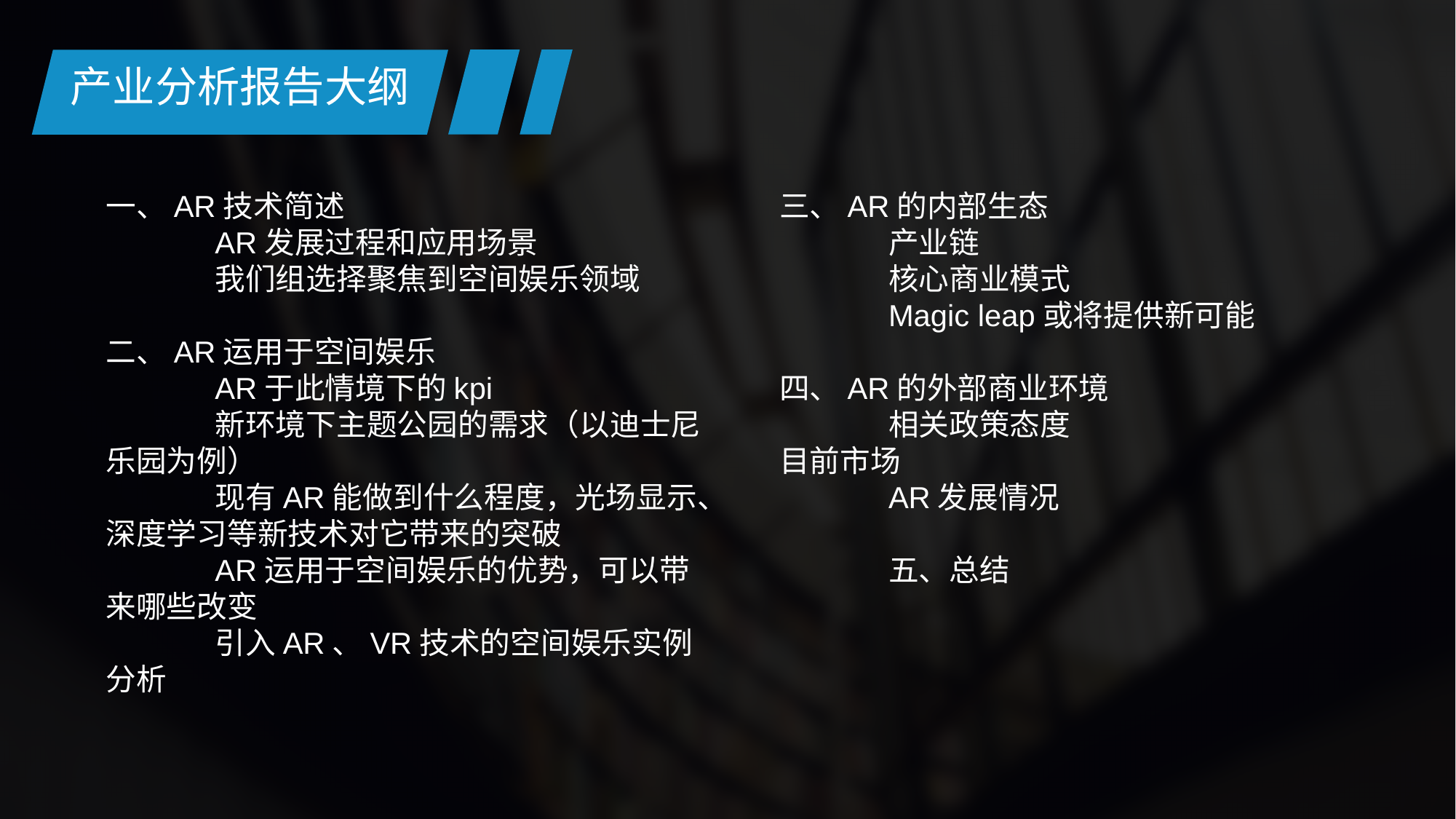

产业分析报告大纲
一、AR技术简述
	AR发展过程和应用场景
	我们组选择聚焦到空间娱乐领域

二、AR运用于空间娱乐
	AR于此情境下的kpi
	新环境下主题公园的需求（以迪士尼乐园为例）
	现有AR能做到什么程度，光场显示、深度学习等新技术对它带来的突破
	AR运用于空间娱乐的优势，可以带来哪些改变
	引入AR、VR技术的空间娱乐实例分析
三、AR的内部生态
	产业链
	核心商业模式
	Magic leap或将提供新可能

四、AR的外部商业环境
	相关政策态度
目前市场
	AR发展情况

 	五、总结